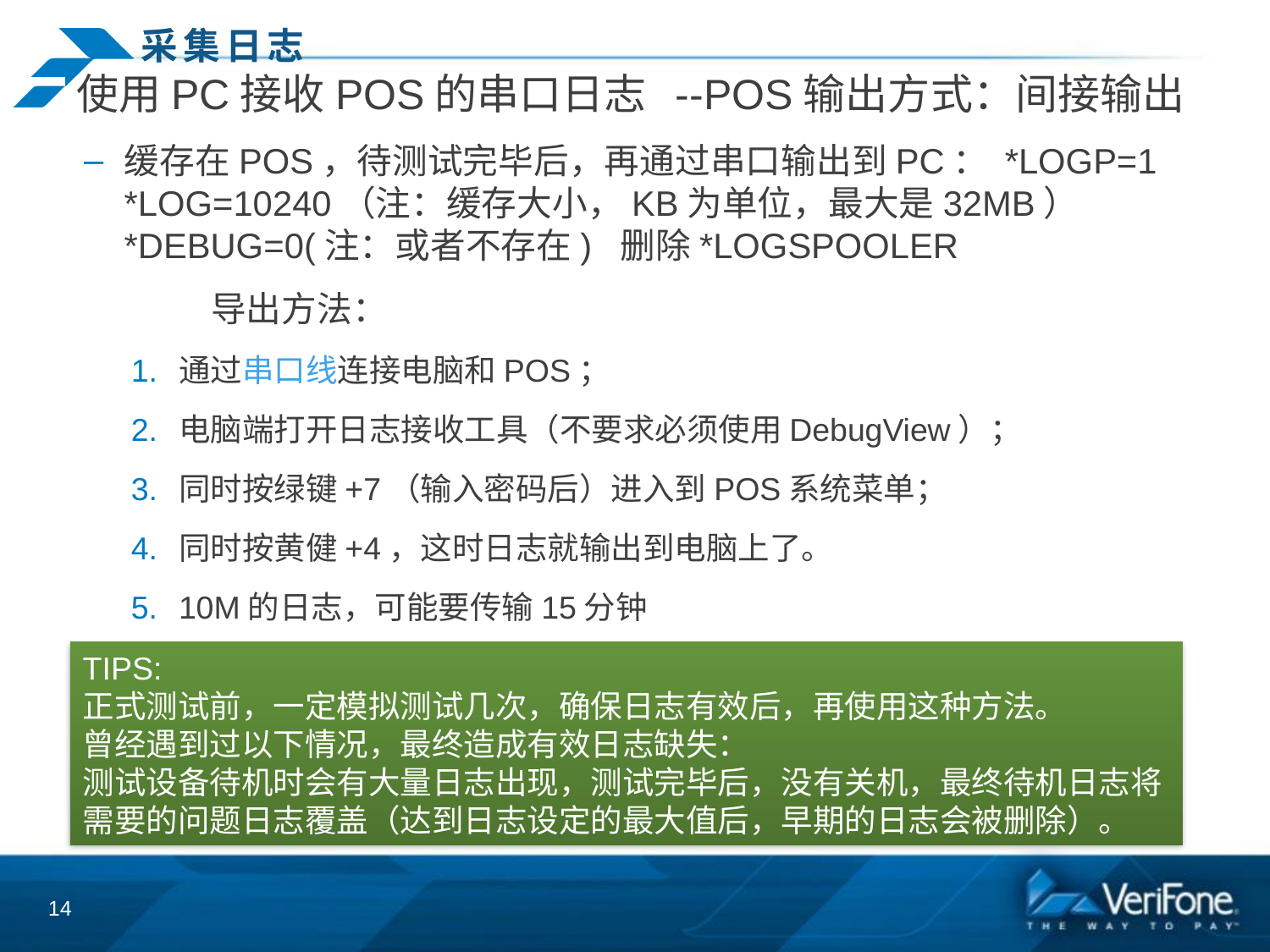

# 采集日志
使用PC接收POS的串口日志  --POS输出方式：间接输出
缓存在POS，待测试完毕后，再通过串口输出到PC： *LOGP=1  *LOG=10240（注：缓存大小，KB为单位，最大是32MB） *DEBUG=0(注：或者不存在)  删除*LOGSPOOLER
	导出方法：
通过串口线连接电脑和POS；
电脑端打开日志接收工具（不要求必须使用DebugView）；
同时按绿键+7（输入密码后）进入到POS系统菜单；
同时按黄健+4，这时日志就输出到电脑上了。
10M的日志，可能要传输15分钟

TIPS:
正式测试前，一定模拟测试几次，确保日志有效后，再使用这种方法。
曾经遇到过以下情况，最终造成有效日志缺失：
测试设备待机时会有大量日志出现，测试完毕后，没有关机，最终待机日志将需要的问题日志覆盖（达到日志设定的最大值后，早期的日志会被删除）。
14